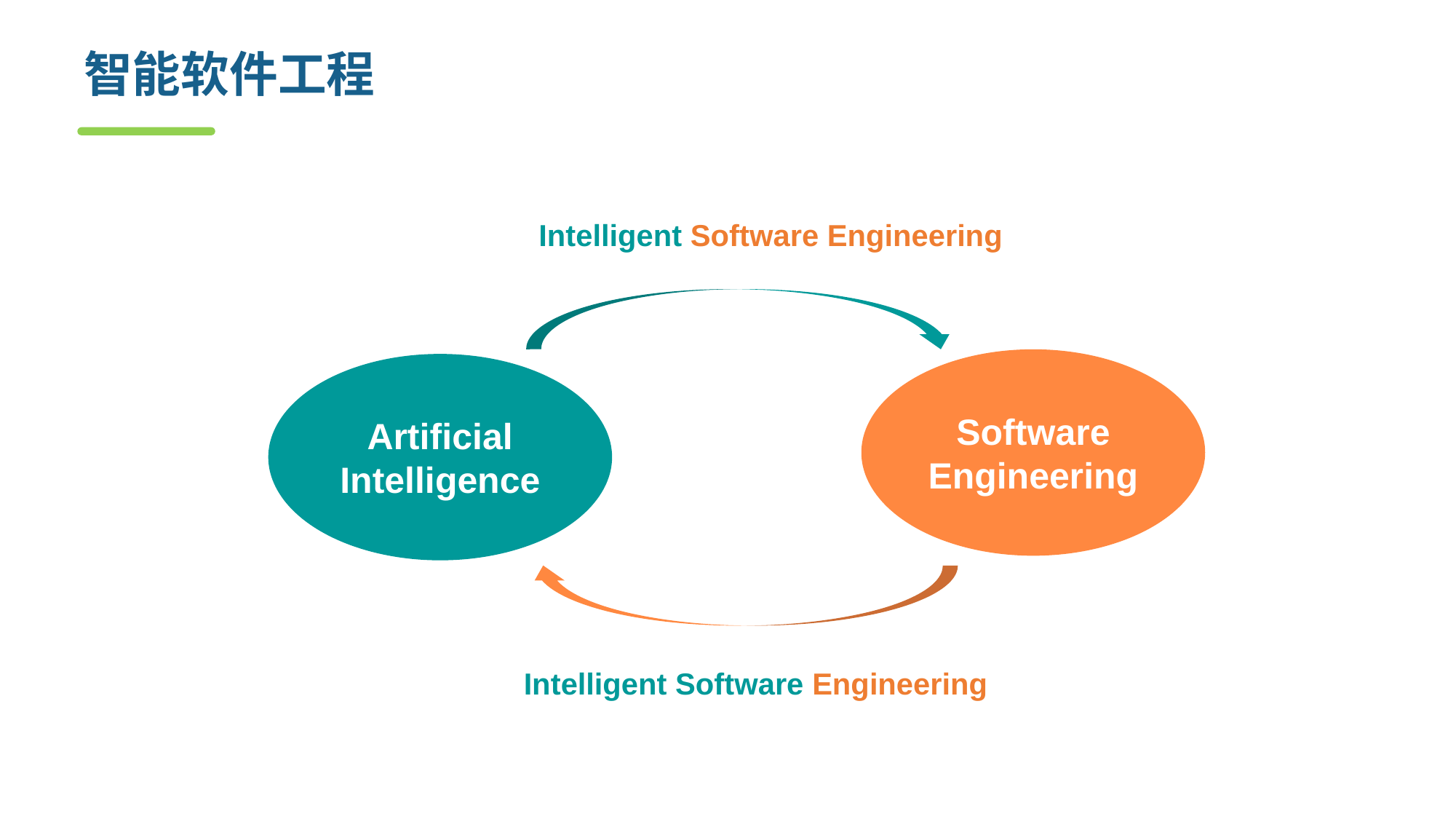

# 智能软件工程
Intelligent Software Engineering

Software Engineering
Artificial
Intelligence

Intelligent Software Engineering
54